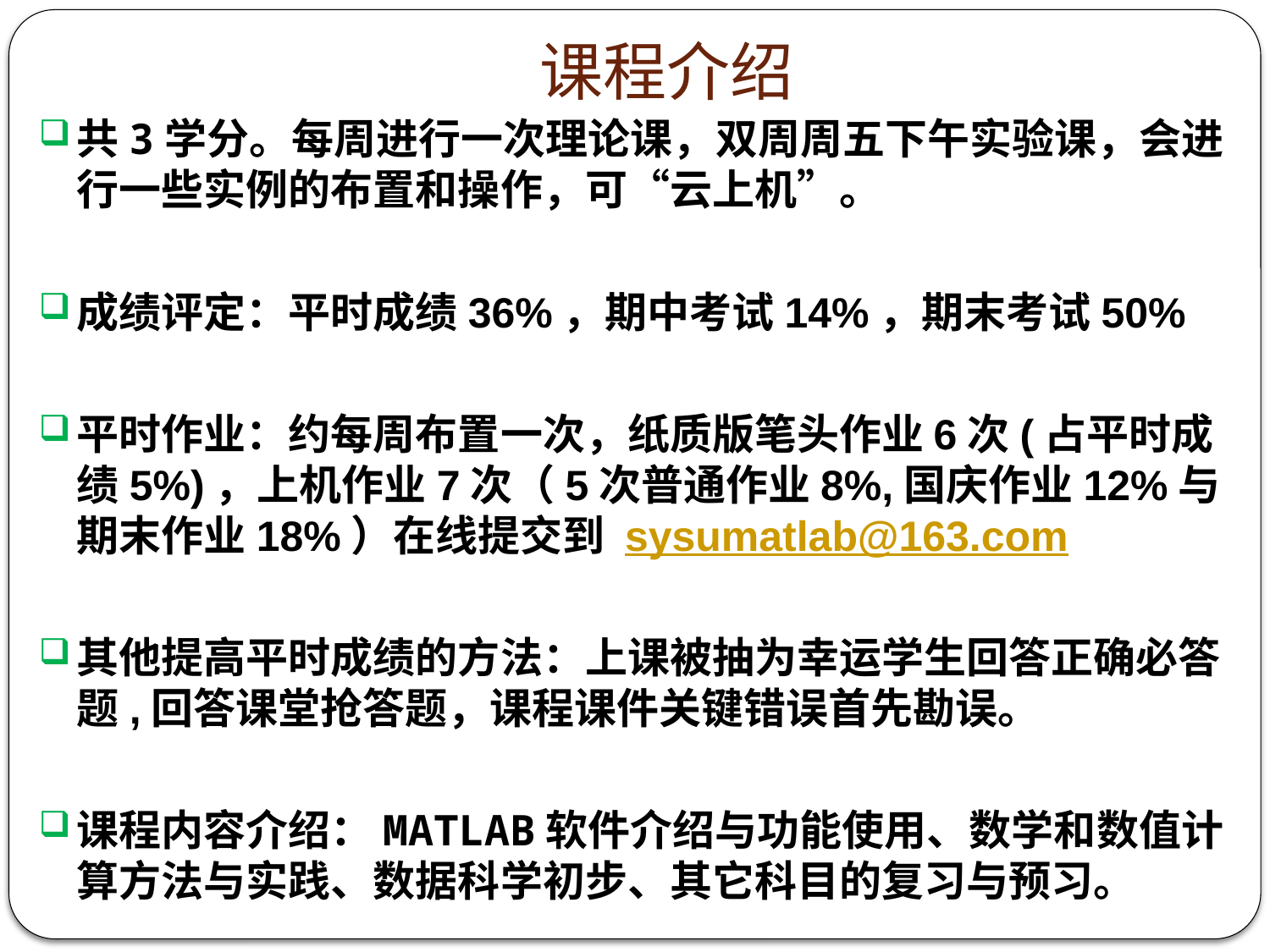

# 课程介绍
共3学分。每周进行一次理论课，双周周五下午实验课，会进行一些实例的布置和操作，可“云上机”。

成绩评定：平时成绩36%，期中考试14%，期末考试50%

平时作业：约每周布置一次，纸质版笔头作业6次(占平时成绩5%)，上机作业7次（5次普通作业8%,国庆作业12%与期末作业18%）在线提交到 sysumatlab@163.com

其他提高平时成绩的方法：上课被抽为幸运学生回答正确必答题,回答课堂抢答题，课程课件关键错误首先勘误。

课程内容介绍：MATLAB软件介绍与功能使用、数学和数值计算方法与实践、数据科学初步、其它科目的复习与预习。